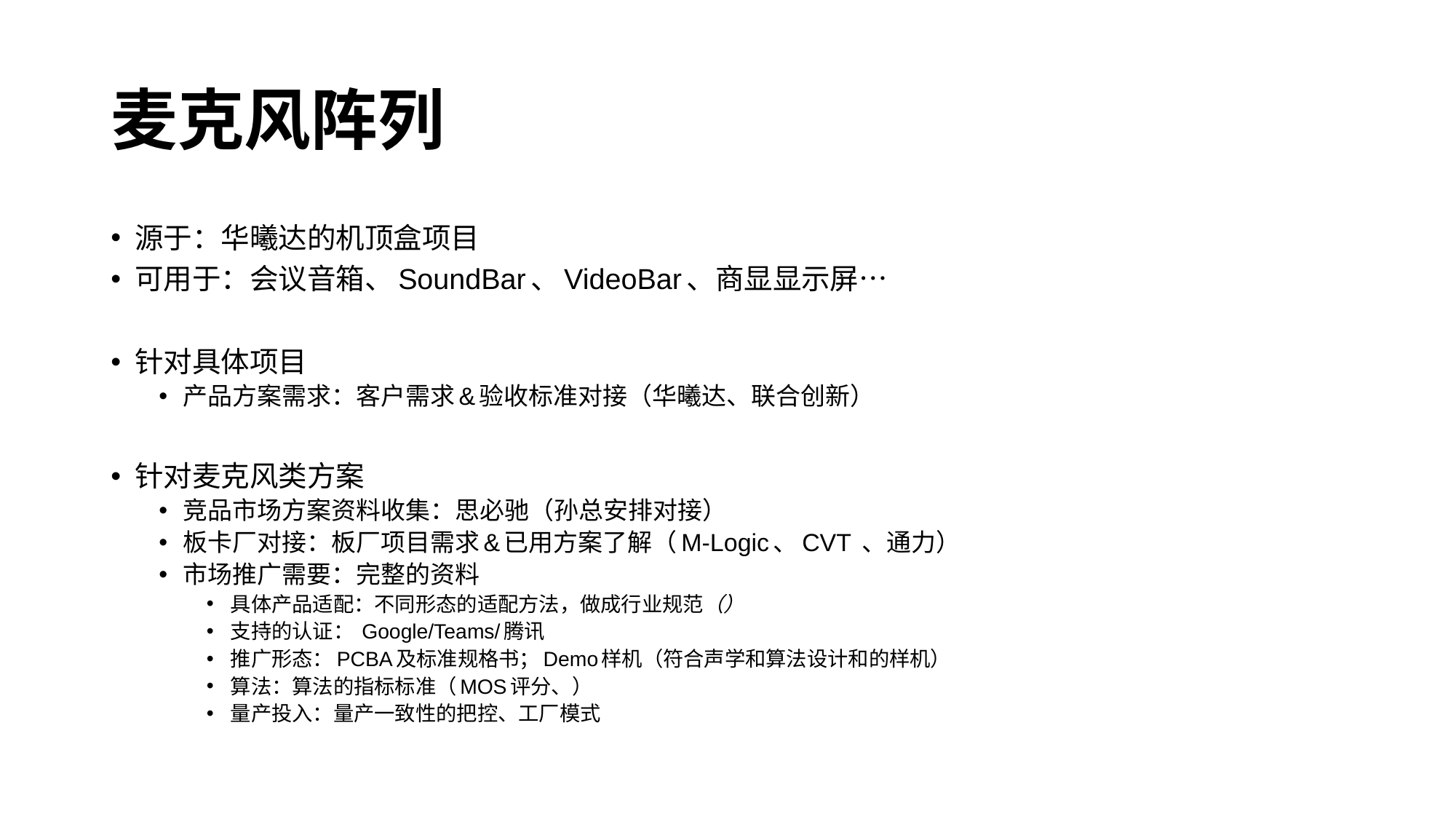

# 麦克风阵列
源于：华曦达的机顶盒项目
可用于：会议音箱、SoundBar、VideoBar、商显显示屏…

针对具体项目
产品方案需求：客户需求&验收标准对接（华曦达、联合创新）

针对麦克风类方案
竞品市场方案资料收集：思必驰（孙总安排对接）
板卡厂对接：板厂项目需求&已用方案了解（M-Logic、CVT 、通力）
市场推广需要：完整的资料
具体产品适配：不同形态的适配方法，做成行业规范（）
支持的认证： Google/Teams/腾讯
推广形态：PCBA及标准规格书；Demo样机（符合声学和算法设计和的样机）
算法：算法的指标标准（MOS评分、）
量产投入：量产一致性的把控、工厂模式